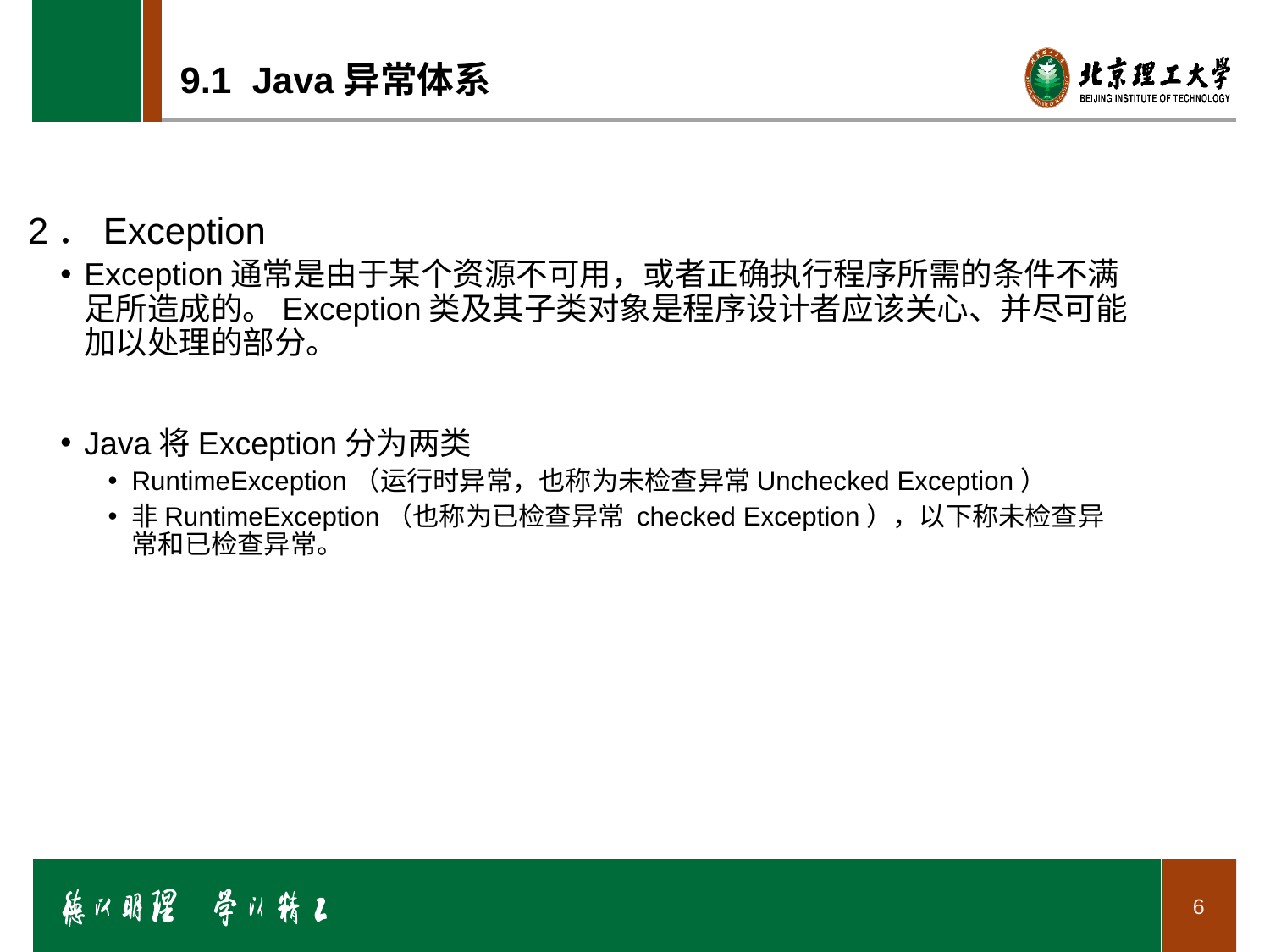

# 9.1  Java异常体系
2．Exception
Exception通常是由于某个资源不可用，或者正确执行程序所需的条件不满足所造成的。Exception类及其子类对象是程序设计者应该关心、并尽可能加以处理的部分。

Java将Exception分为两类
RuntimeException（运行时异常，也称为未检查异常Unchecked Exception）
非RuntimeException（也称为已检查异常 checked Exception），以下称未检查异常和已检查异常。